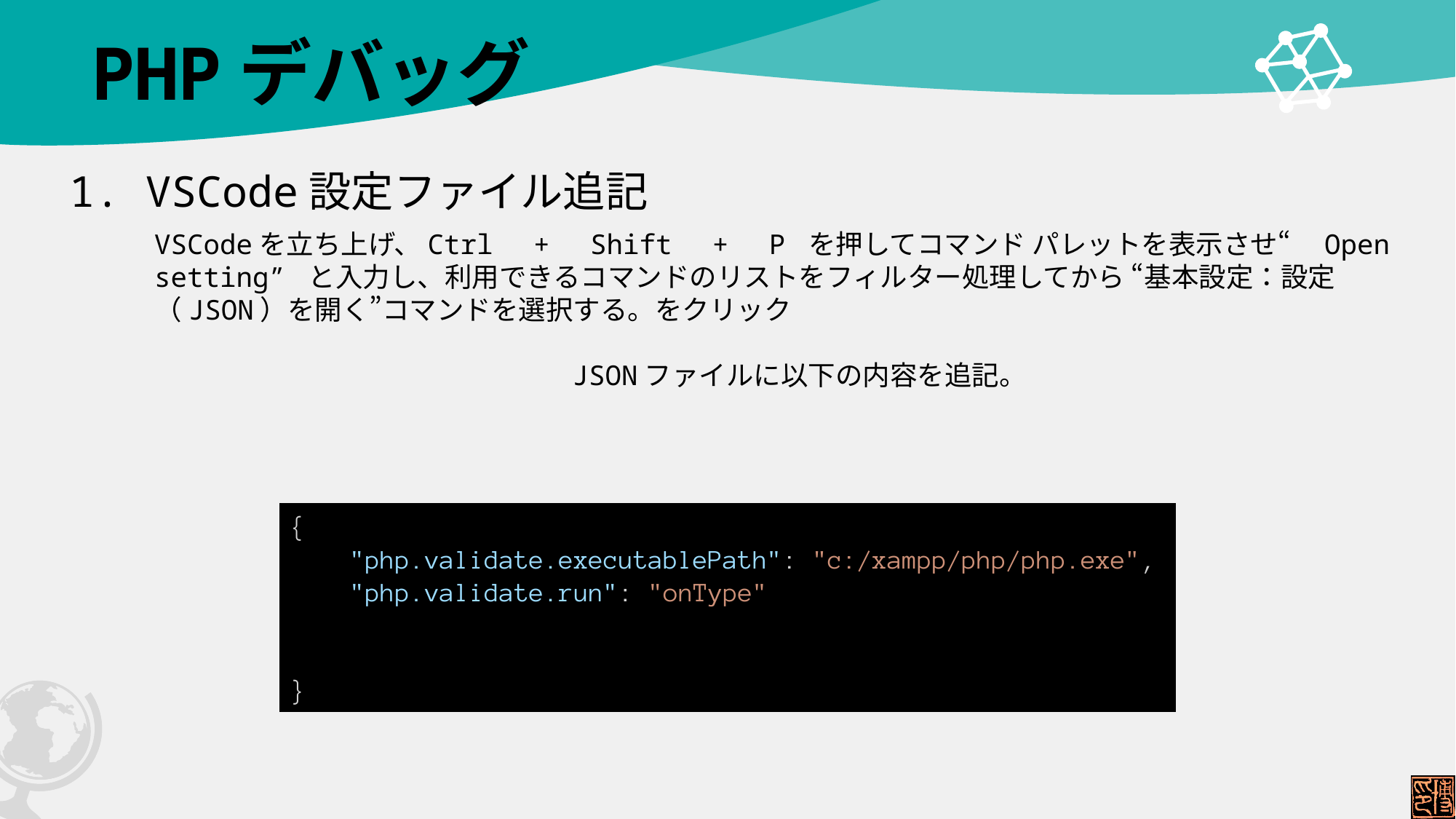

# PHPデバッグ
1. VSCode設定ファイル追記
VSCodeを立ち上げ、Ctrl　+　Shift　+　P を押してコマンド パレットを表示させ“　Open　setting” と入力し、利用できるコマンドのリストをフィルター処理してから “基本設定：設定（JSON）を開く”コマンドを選択する。をクリック

JSONファイルに以下の内容を追記。
{
    "php.validate.executablePath": "c:/xampp/php/php.exe",
    "php.validate.run": "onType"

}